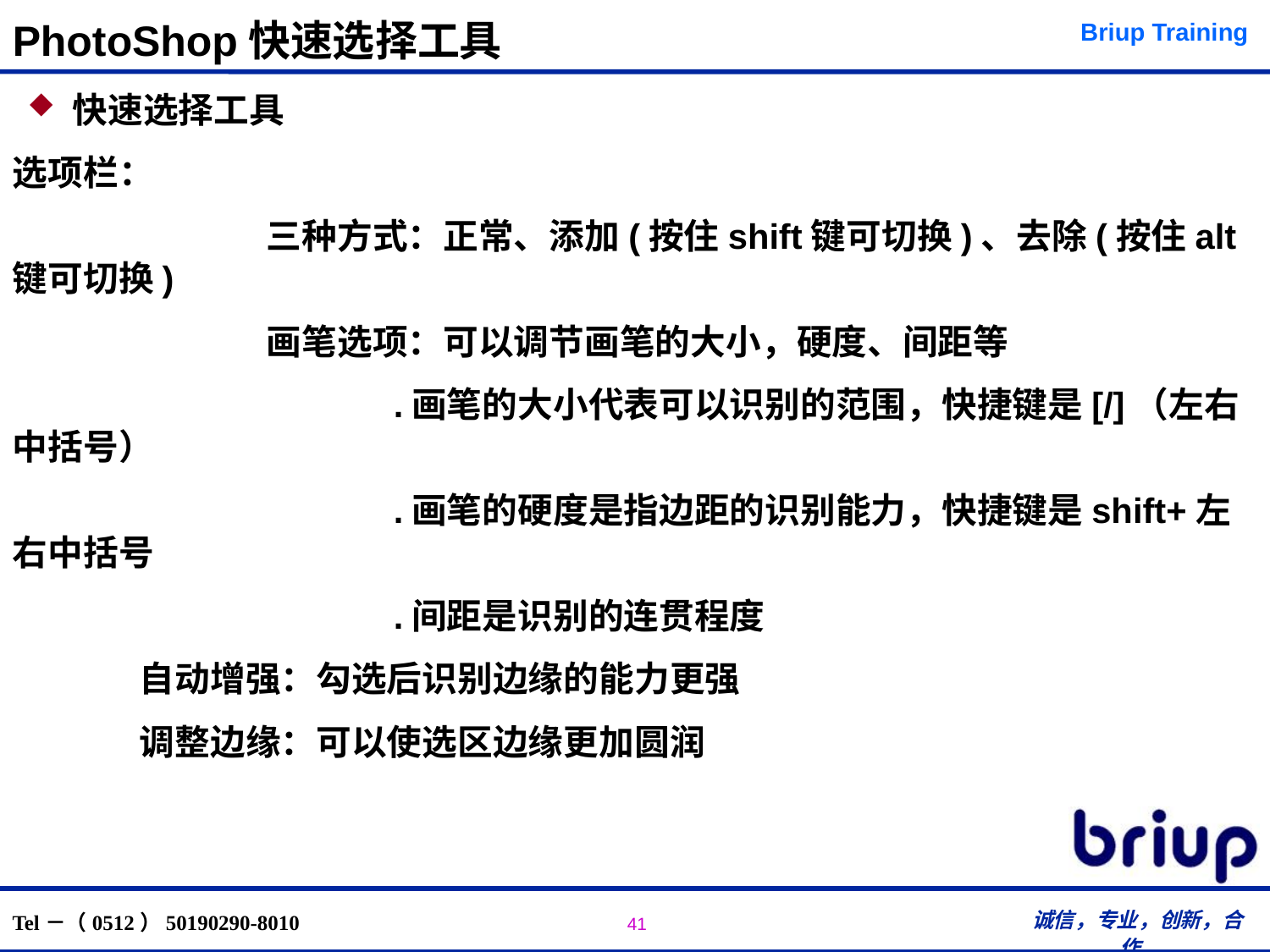

# PhotoShop快速选择工具
快速选择工具
选项栏：
		三种方式：正常、添加(按住shift键可切换)、去除(按住alt键可切换)
		画笔选项：可以调节画笔的大小，硬度、间距等
			.画笔的大小代表可以识别的范围，快捷键是[/]（左右中括号）
			.画笔的硬度是指边距的识别能力，快捷键是shift+左右中括号
			.间距是识别的连贯程度
	自动增强：勾选后识别边缘的能力更强
	调整边缘：可以使选区边缘更加圆润